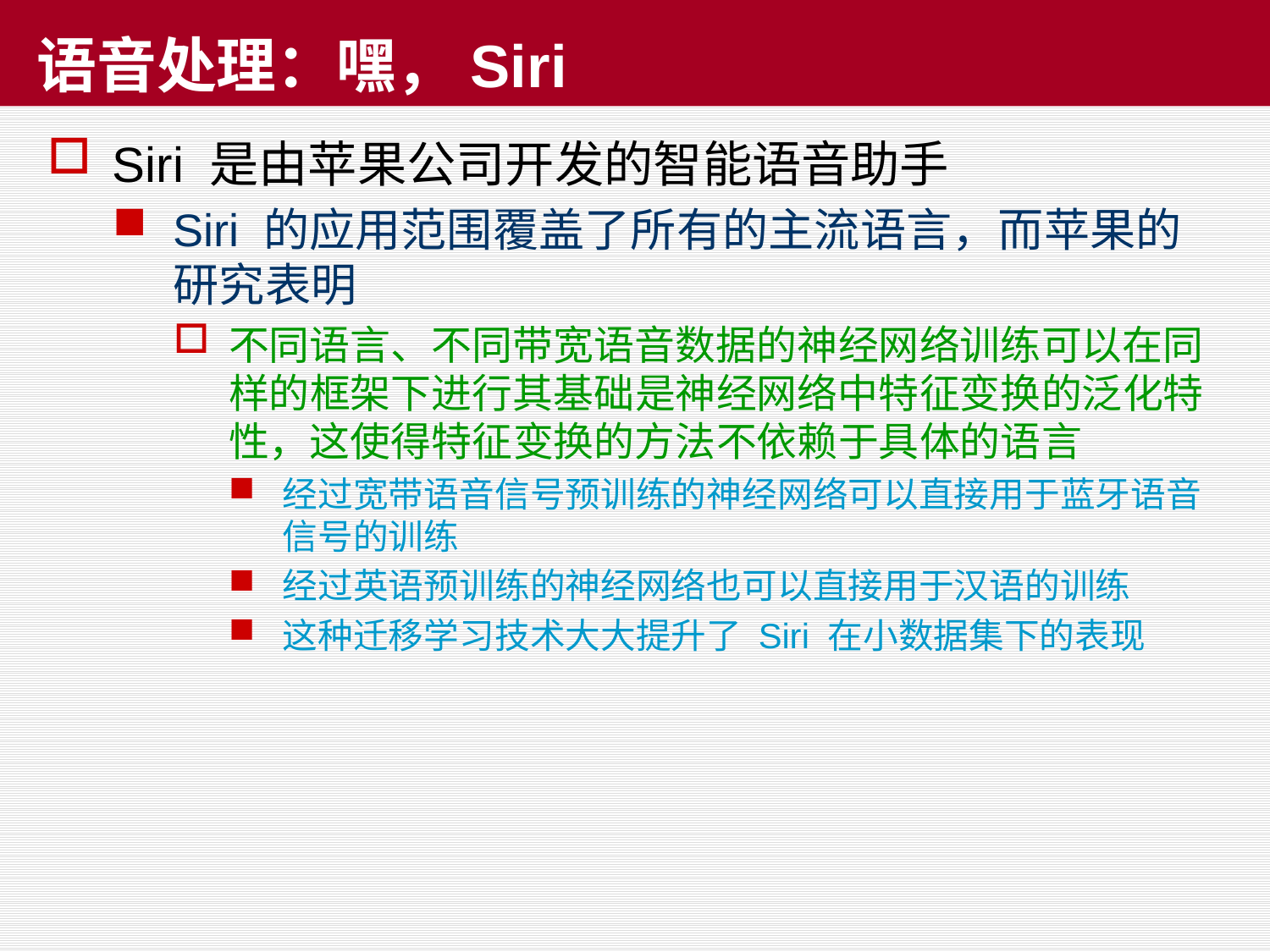

# 语音处理：嘿，Siri
Siri 是由苹果公司开发的智能语音助手
Siri 的应用范围覆盖了所有的主流语言，而苹果的研究表明
不同语言、不同带宽语音数据的神经网络训练可以在同样的框架下进行其基础是神经网络中特征变换的泛化特性，这使得特征变换的方法不依赖于具体的语言
经过宽带语音信号预训练的神经网络可以直接用于蓝牙语音信号的训练
经过英语预训练的神经网络也可以直接用于汉语的训练
这种迁移学习技术大大提升了 Siri 在小数据集下的表现